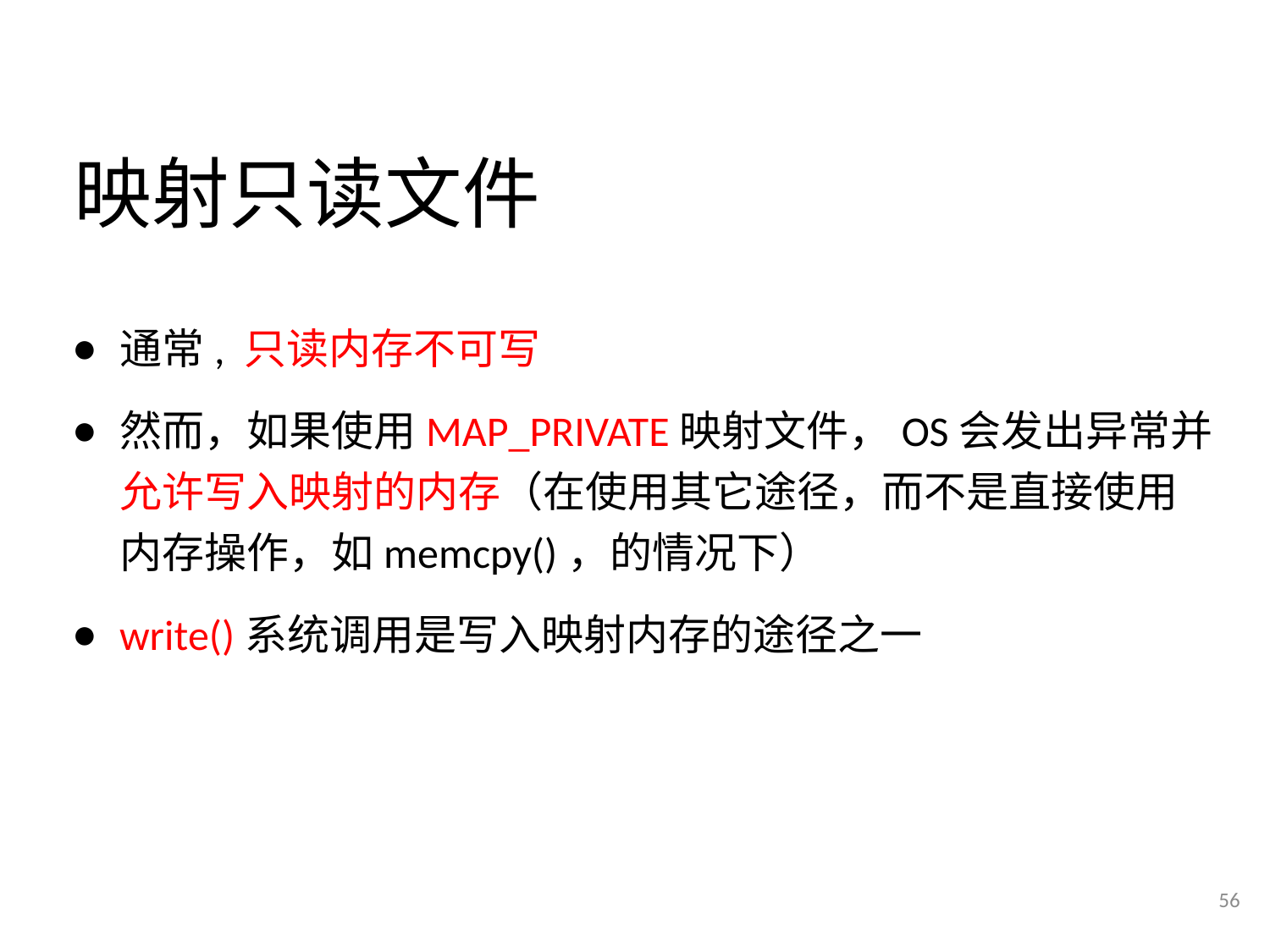

# 映射只读文件
通常, 只读内存不可写
然而，如果使用MAP_PRIVATE映射文件，OS会发出异常并允许写入映射的内存（在使用其它途径，而不是直接使用内存操作，如memcpy()，的情况下）
write()系统调用是写入映射内存的途径之一
56